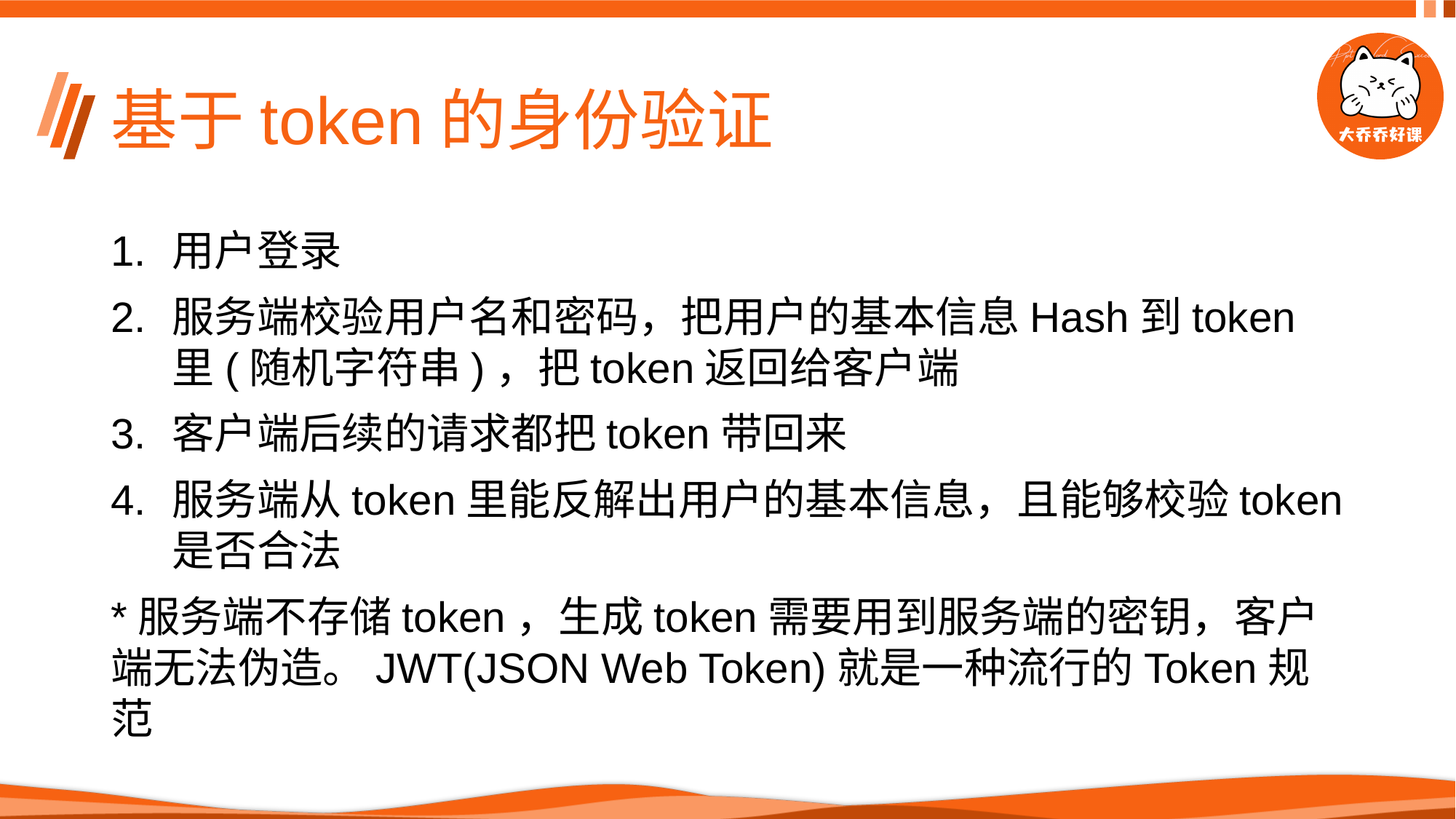

# 基于token的身份验证
用户登录
服务端校验用户名和密码，把用户的基本信息Hash到token里(随机字符串)，把token返回给客户端
客户端后续的请求都把token带回来
服务端从token里能反解出用户的基本信息，且能够校验token是否合法
*服务端不存储token，生成token需要用到服务端的密钥，客户端无法伪造。JWT(JSON Web Token)就是一种流行的Token规范